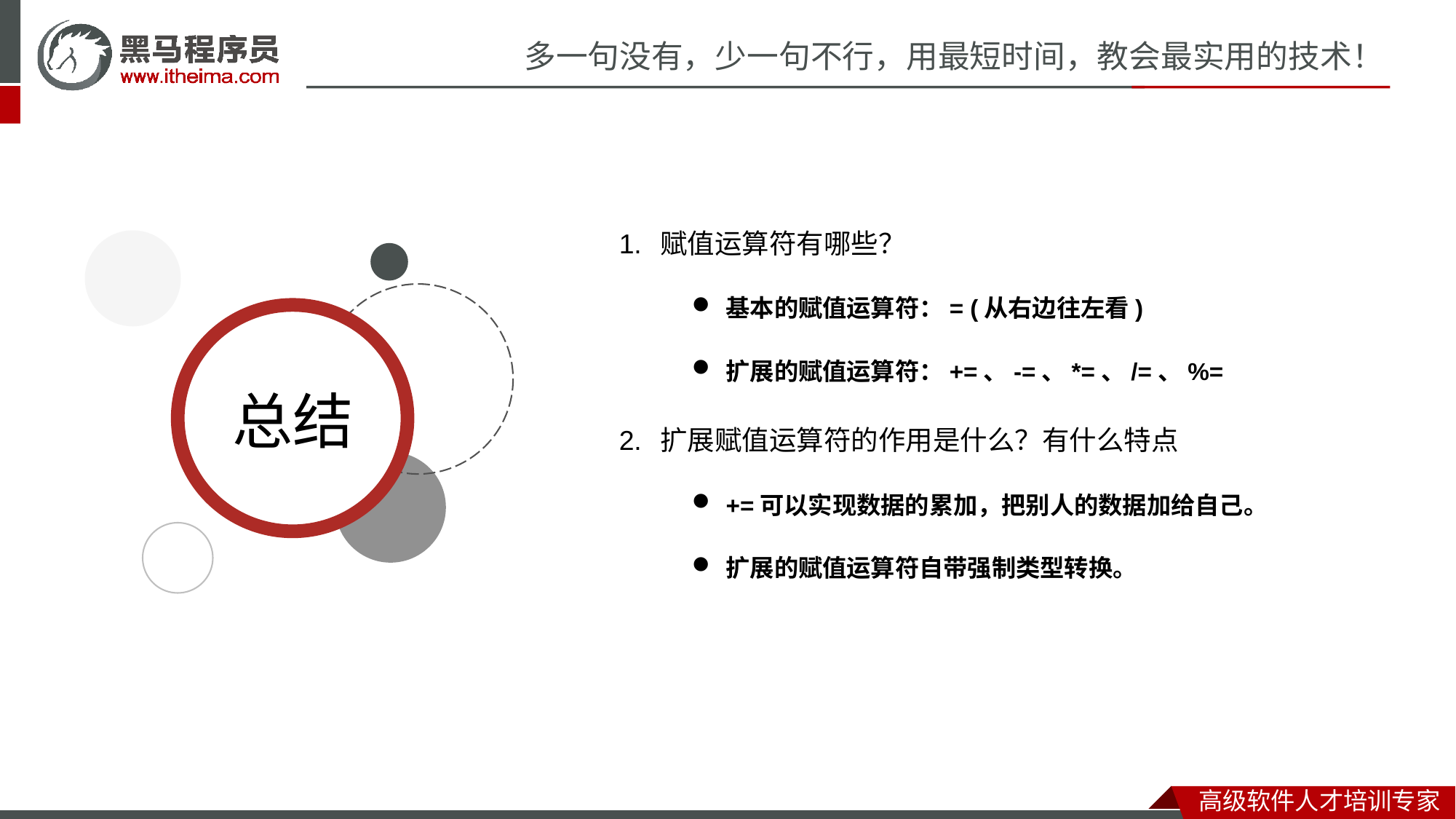

赋值运算符有哪些？
基本的赋值运算符：= (从右边往左看)
扩展的赋值运算符：+=、-=、*=、/=、%=
扩展赋值运算符的作用是什么？有什么特点
+=可以实现数据的累加，把别人的数据加给自己。
扩展的赋值运算符自带强制类型转换。